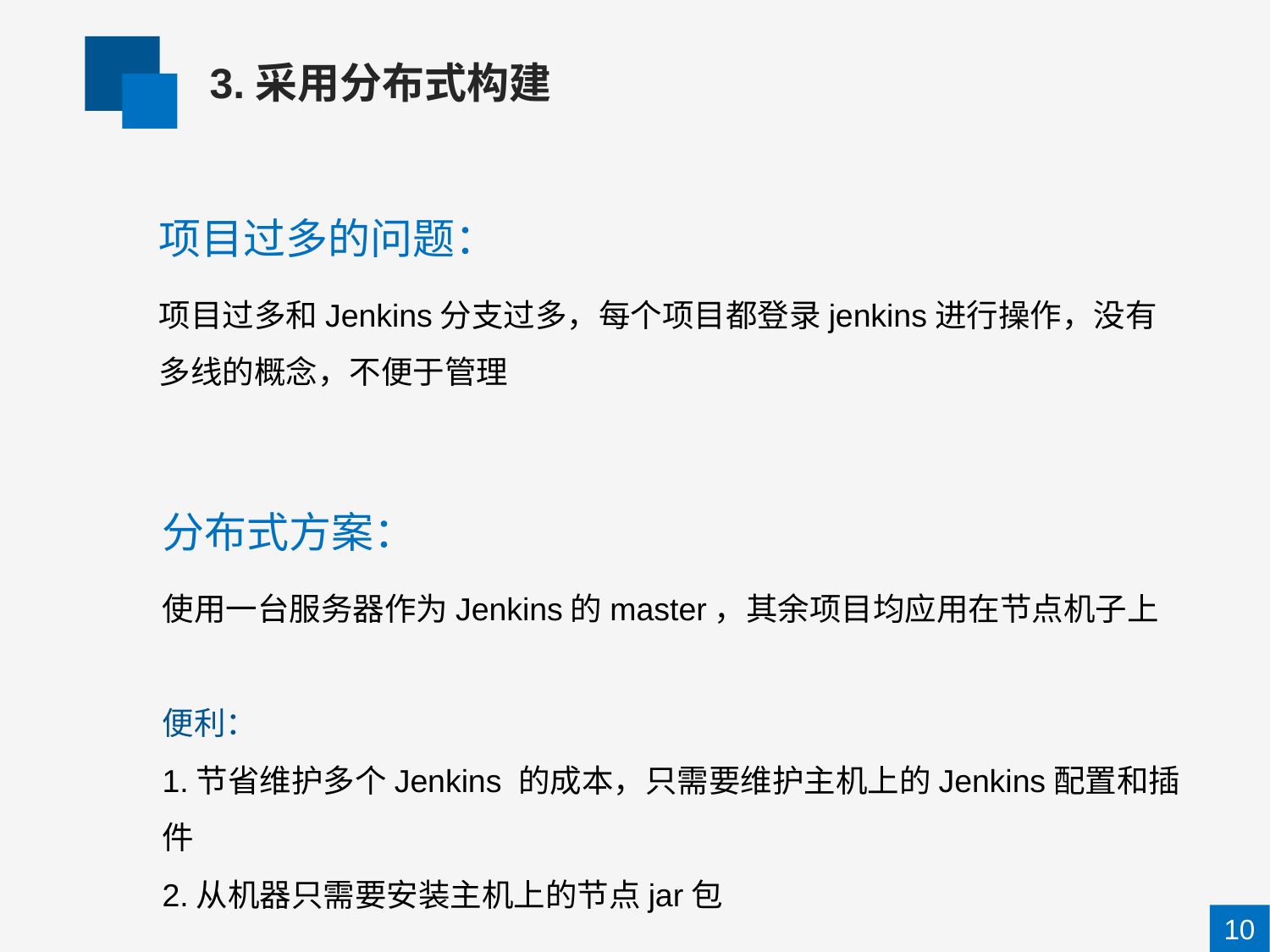

3.采用分布式构建
项目过多的问题：
项目过多和Jenkins分支过多，每个项目都登录jenkins进行操作，没有多线的概念，不便于管理
分布式方案：
使用一台服务器作为Jenkins的master，其余项目均应用在节点机子上

便利：
1.节省维护多个Jenkins 的成本，只需要维护主机上的Jenkins配置和插件
2.从机器只需要安装主机上的节点jar包
10